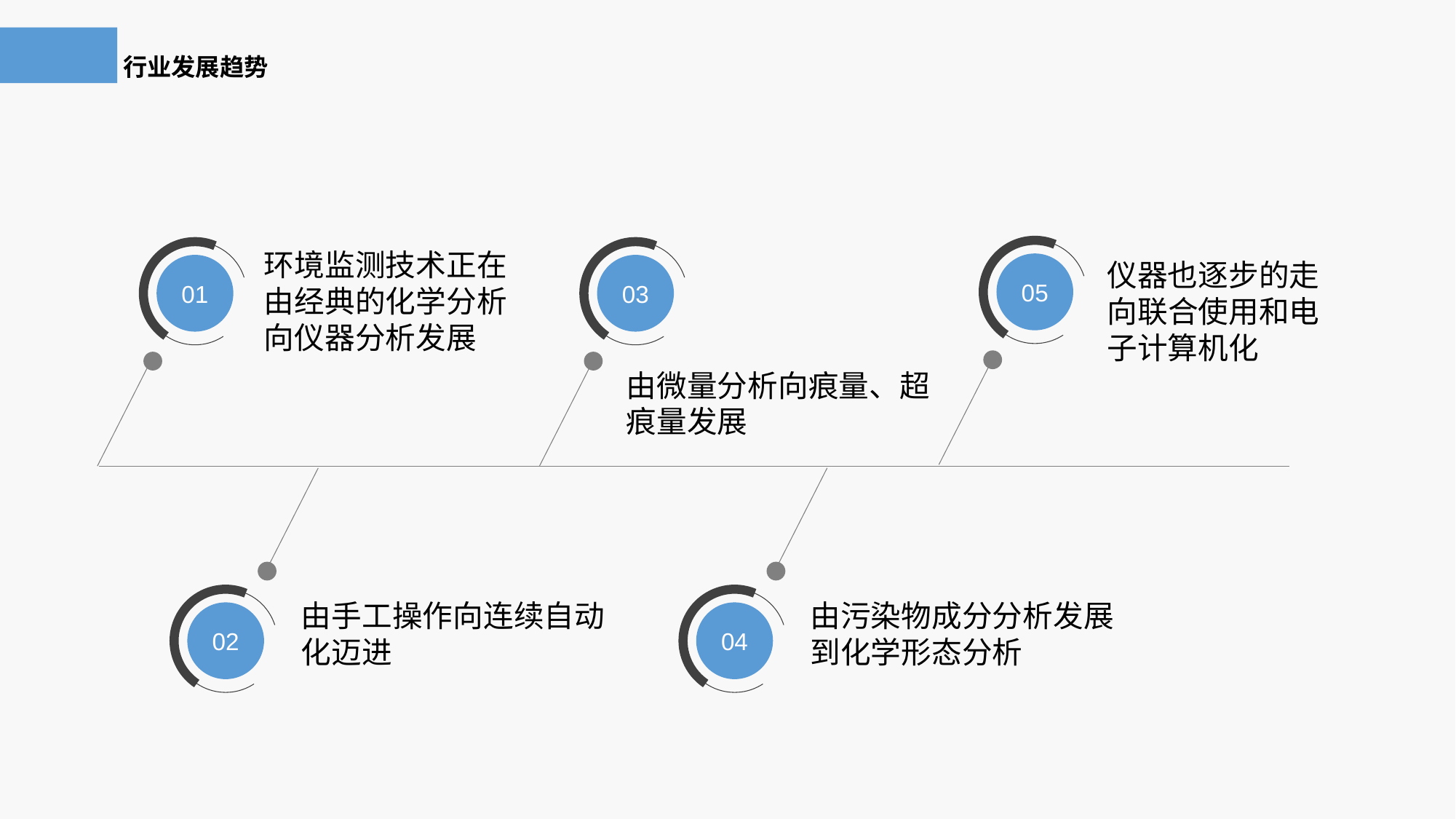

行业发展趋势

环境监测技术正在由经典的化学分析向仪器分析发展

仪器也逐步的走向联合使用和电子计算机化
05
01
03

由微量分析向痕量、超痕量发展

由手工操作向连续自动化迈进
由污染物成分分析发展到化学形态分析
02
04